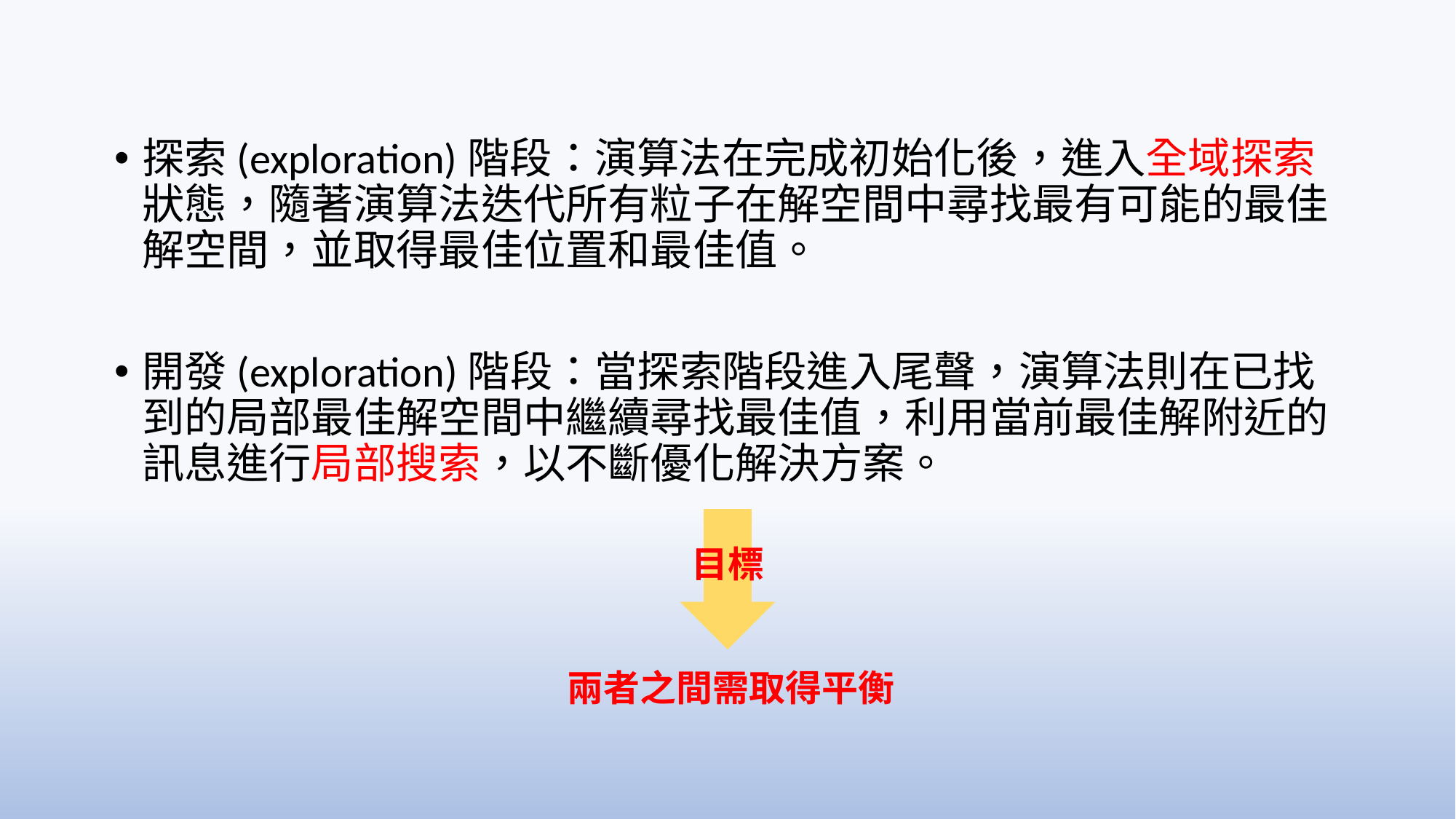

探索(exploration)階段：演算法在完成初始化後，進入全域探索狀態，隨著演算法迭代所有粒子在解空間中尋找最有可能的最佳解空間，並取得最佳位置和最佳值。

開發(exploration)階段：當探索階段進入尾聲，演算法則在已找到的局部最佳解空間中繼續尋找最佳值，利用當前最佳解附近的訊息進行局部搜索，以不斷優化解決方案。

目標
兩者之間需取得平衡